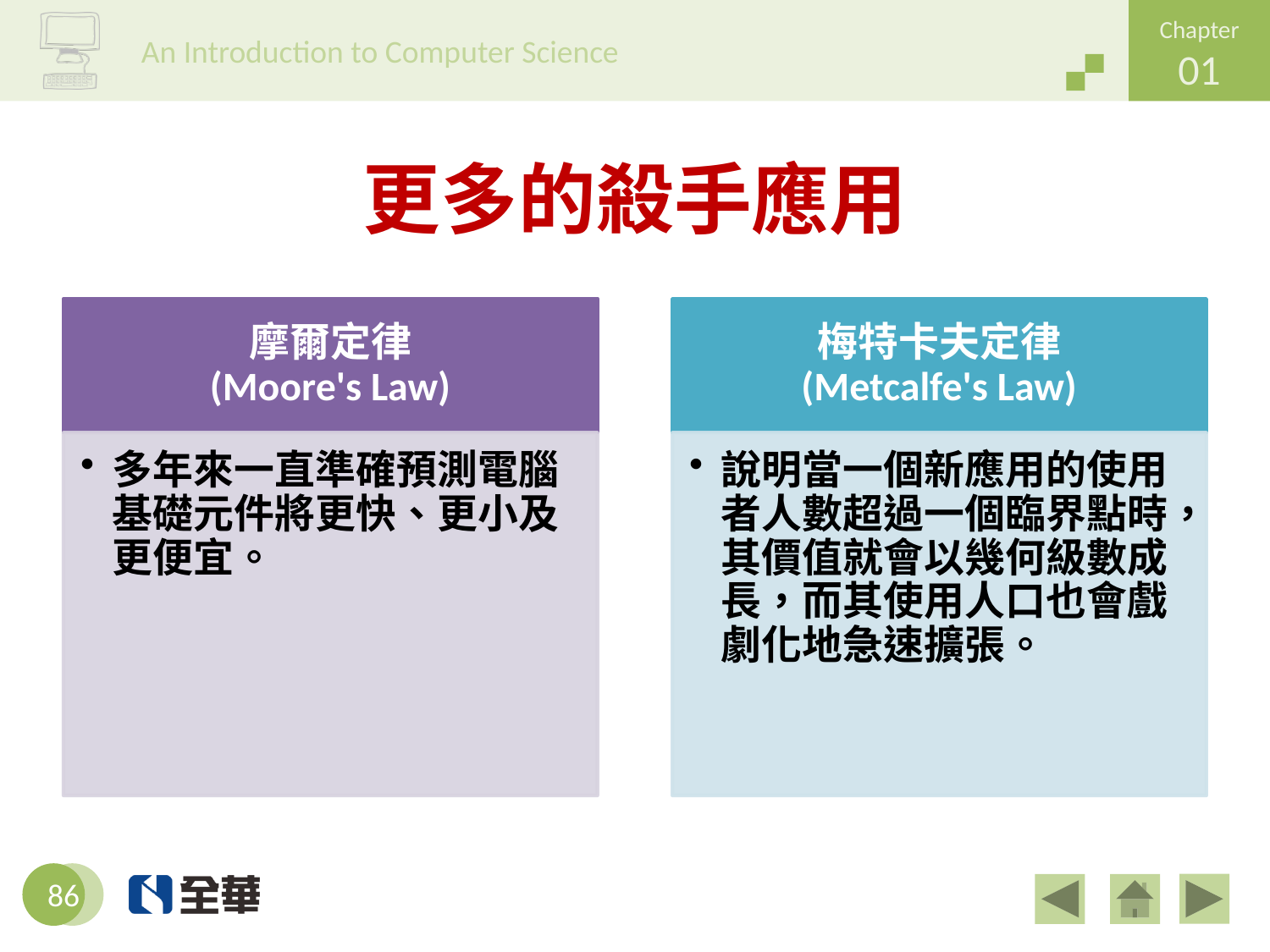

# 更多的殺手應用
摩爾定律
(Moore's Law)
多年來一直準確預測電腦基礎元件將更快、更小及更便宜。
梅特卡夫定律
(Metcalfe's Law)
說明當一個新應用的使用者人數超過一個臨界點時，其價值就會以幾何級數成長，而其使用人口也會戲劇化地急速擴張。